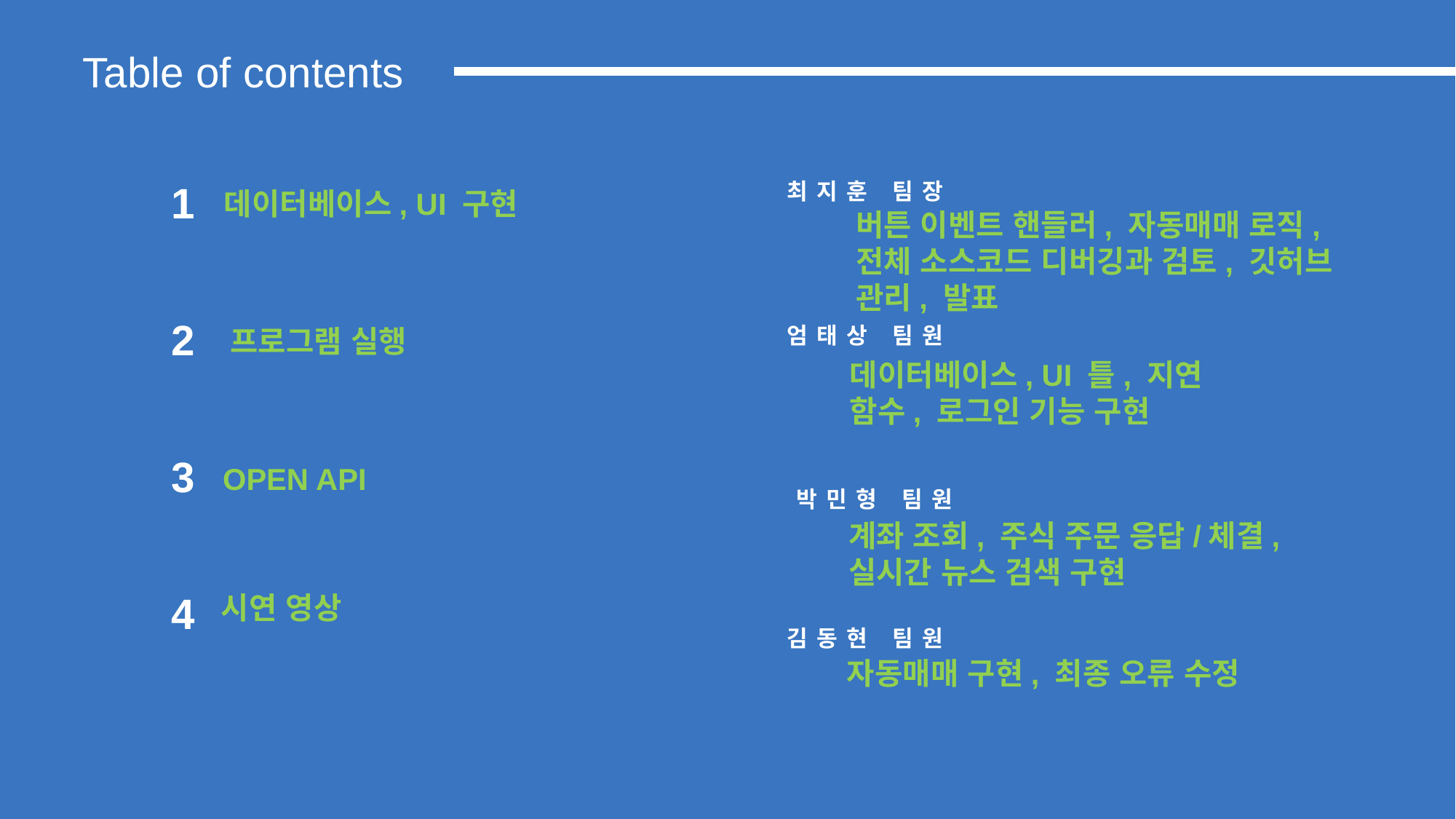

Table of contents
1
최지훈 팀장
데이터베이스, UI 구현
버튼 이벤트 핸들러, 자동매매 로직, 전체 소스코드 디버깅과 검토, 깃허브 관리, 발표
2
엄태상 팀원
프로그램 실행

데이터베이스, UI 틀, 지연 함수, 로그인 기능 구현
3
OPEN API
박민형 팀원
계좌 조회, 주식 주문 응답/체결, 실시간 뉴스 검색 구현
4
시연 영상
김동현 팀원
자동매매 구현, 최종 오류 수정